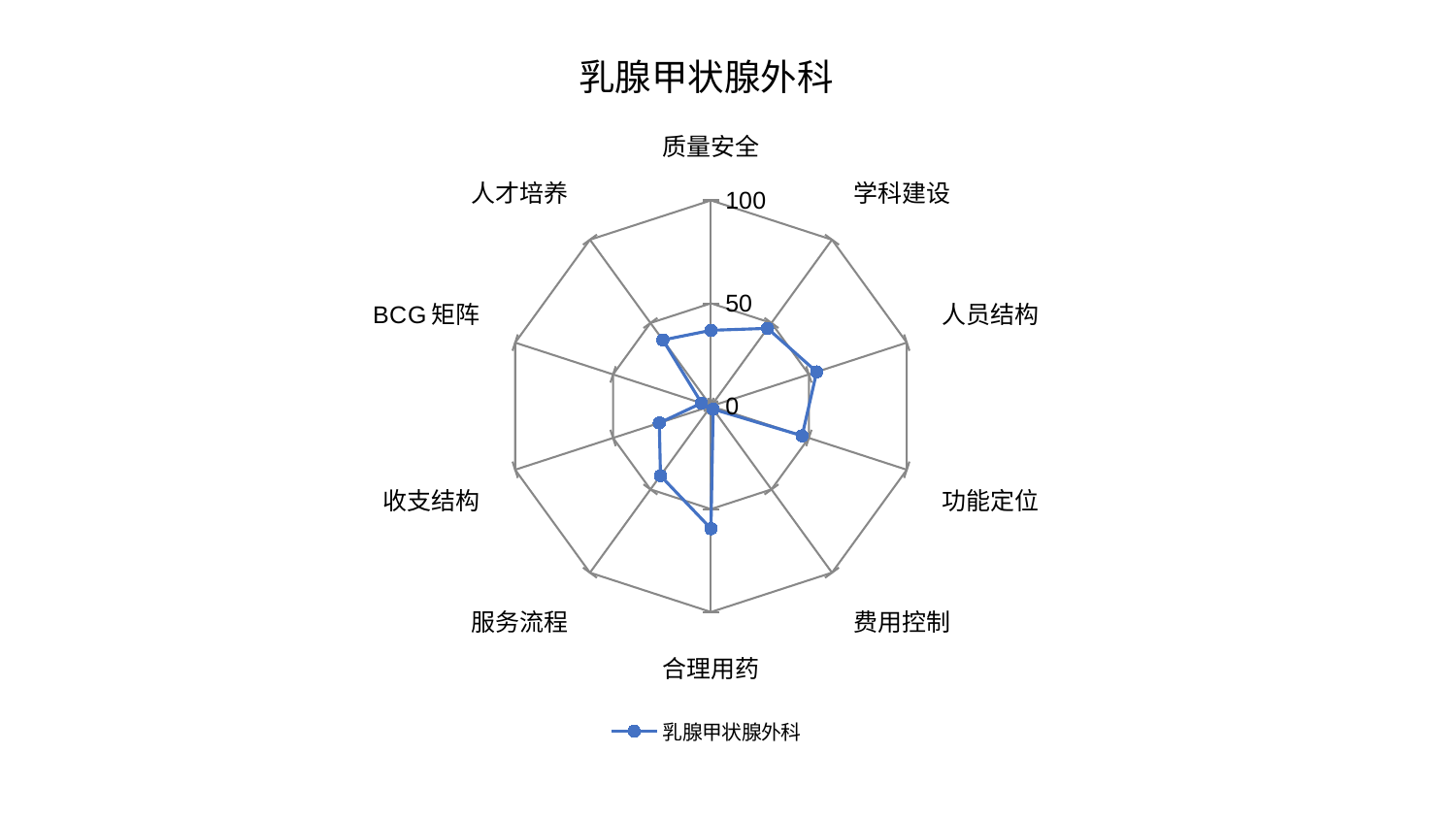

### Chart: 乳腺甲状腺外科

| Category | 乳腺甲状腺外科 |
|---|---|
| 质量安全 | 36.86971765090546 |
| 学科建设 | 46.74946661699684 |
| 人员结构 | 53.991784152461264 |
| 功能定位 | 46.55866904422044 |
| 费用控制 | 1.8066457679636934 |
| 合理用药 | 59.51042030712701 |
| 服务流程 | 41.75451510773969 |
| 收支结构 | 26.39917373199014 |
| BCG矩阵 | 4.814637605846218 |
| 人才培养 | 39.775403858154135 |
150